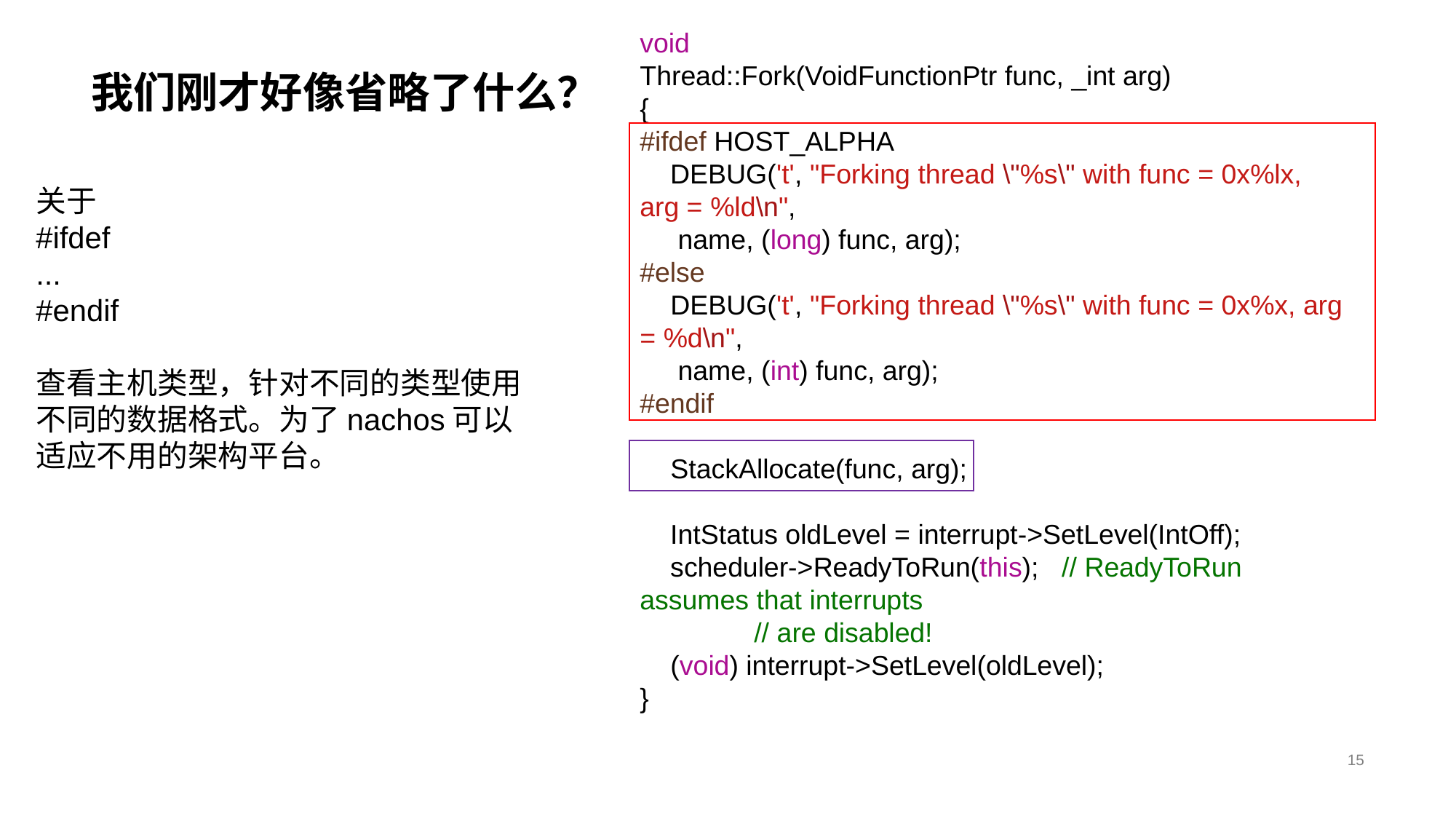

# 我们刚才好像省略了什么？
void
Thread::Fork(VoidFunctionPtr func, _int arg)
{
#ifdef HOST_ALPHA
    DEBUG('t', "Forking thread \"%s\" with func = 0x%lx, arg = %ld\n",
     name, (long) func, arg);
#else
    DEBUG('t', "Forking thread \"%s\" with func = 0x%x, arg = %d\n",
     name, (int) func, arg);
#endif
    StackAllocate(func, arg);
    IntStatus oldLevel = interrupt->SetLevel(IntOff);
    scheduler->ReadyToRun(this);   // ReadyToRun assumes that interrupts
               // are disabled!
    (void) interrupt->SetLevel(oldLevel);
}

关于
#ifdef
...
#endif

查看主机类型，针对不同的类型使用不同的数据格式。为了nachos可以适应不用的架构平台。

15